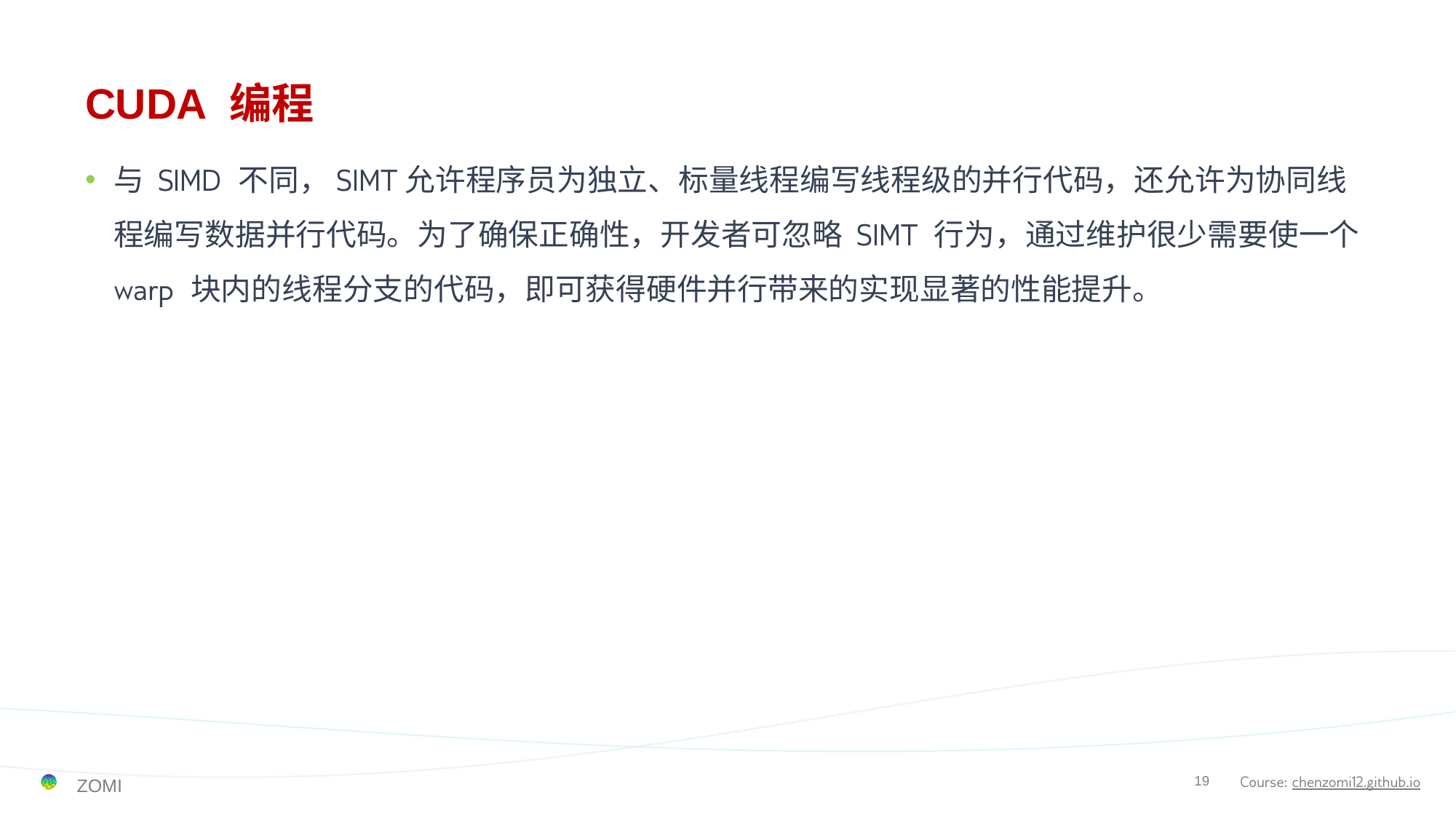

# CUDA 编程
与 SIMD 不同，SIMT允许程序员为独立、标量线程编写线程级的并行代码，还允许为协同线程编写数据并行代码。为了确保正确性，开发者可忽略 SIMT 行为，通过维护很少需要使一个 warp 块内的线程分支的代码，即可获得硬件并行带来的实现显著的性能提升。